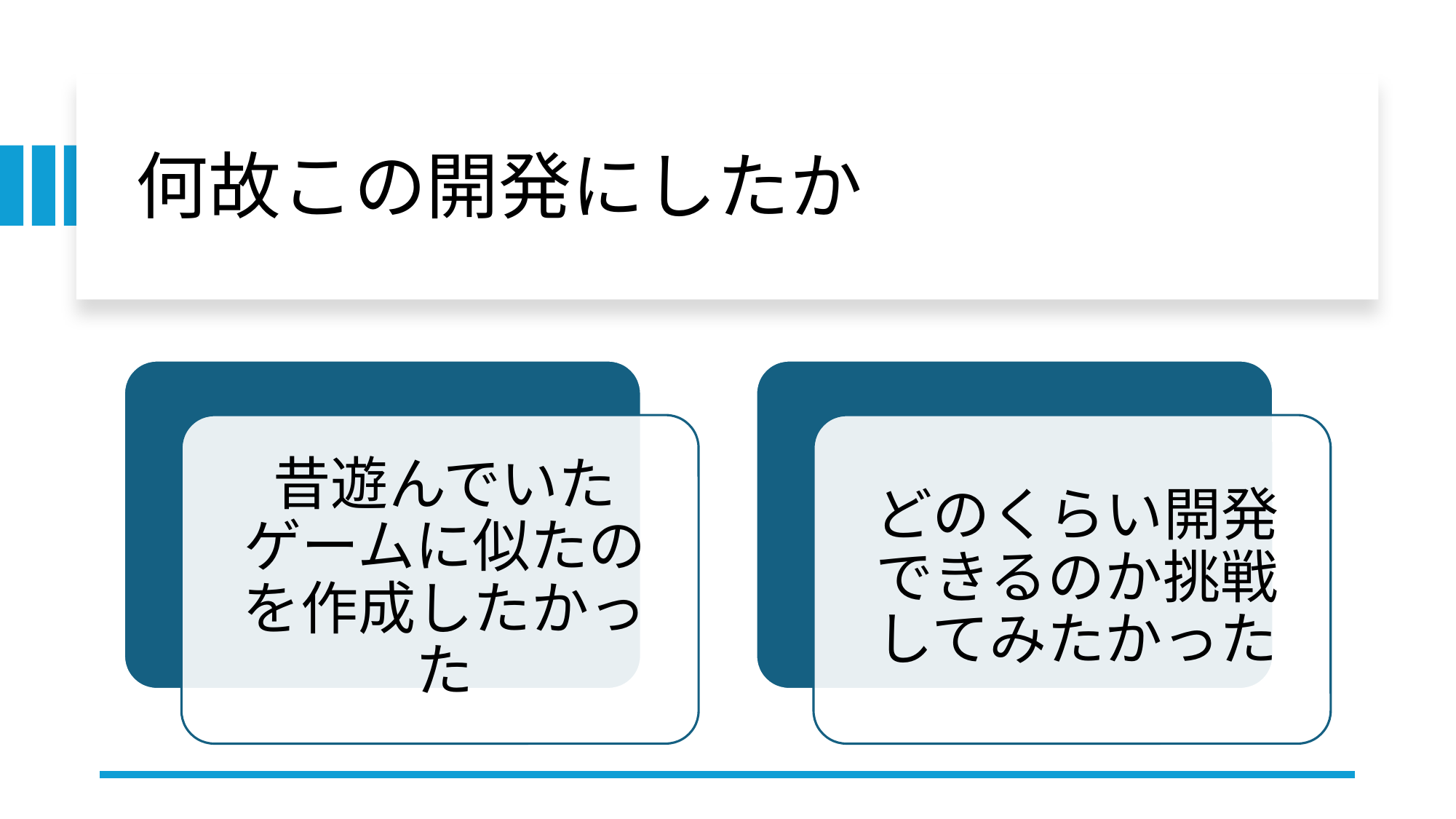

# 何故この開発にしたか

昔遊んでいたゲームに似たのを作成したかった
どのくらい開発できるのか挑戦してみたかった